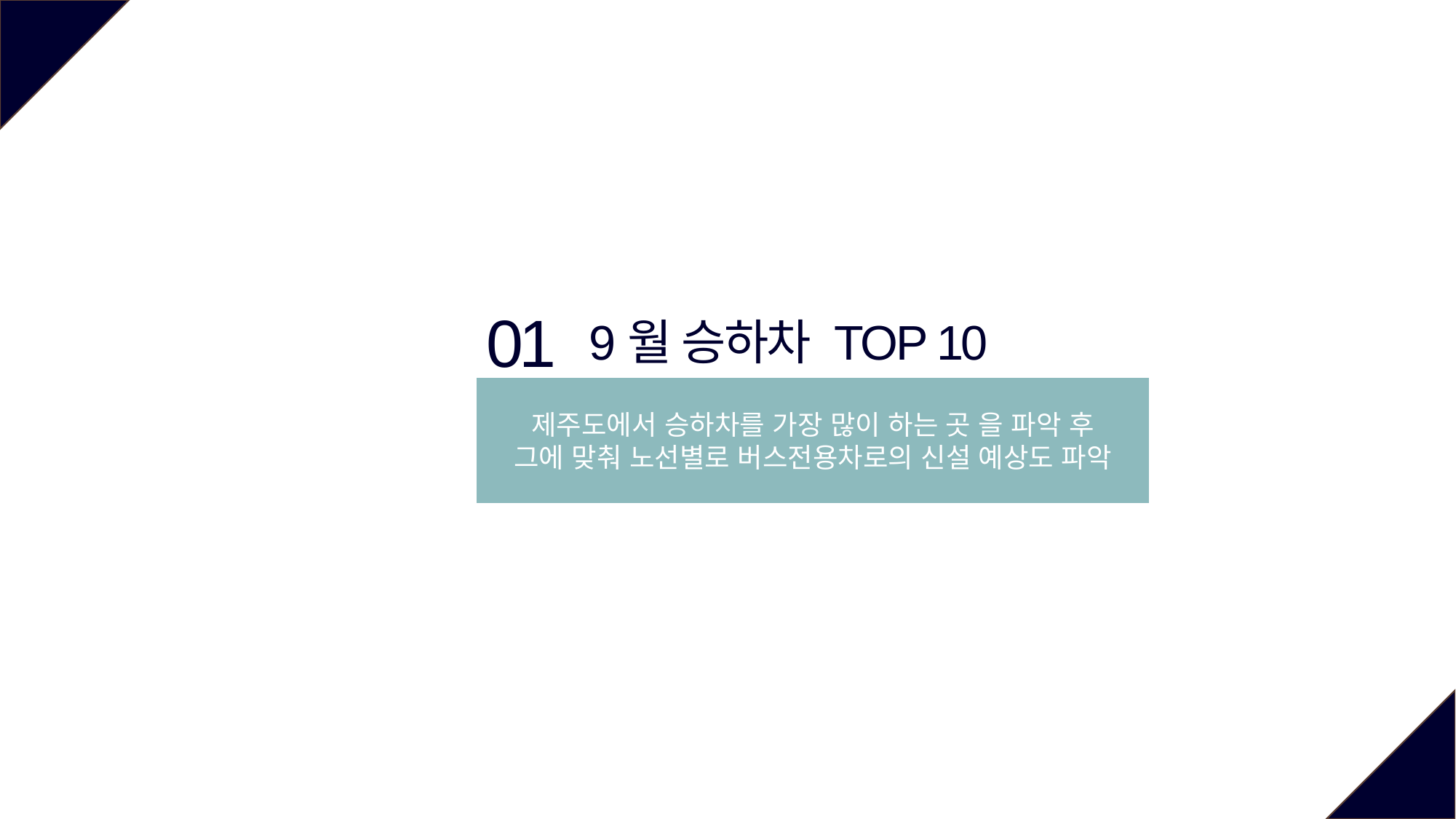

01
9월 승하차 TOP 10
제주도에서 승하차를 가장 많이 하는 곳 을 파악 후
그에 맞춰 노선별로 버스전용차로의 신설 예상도 파악